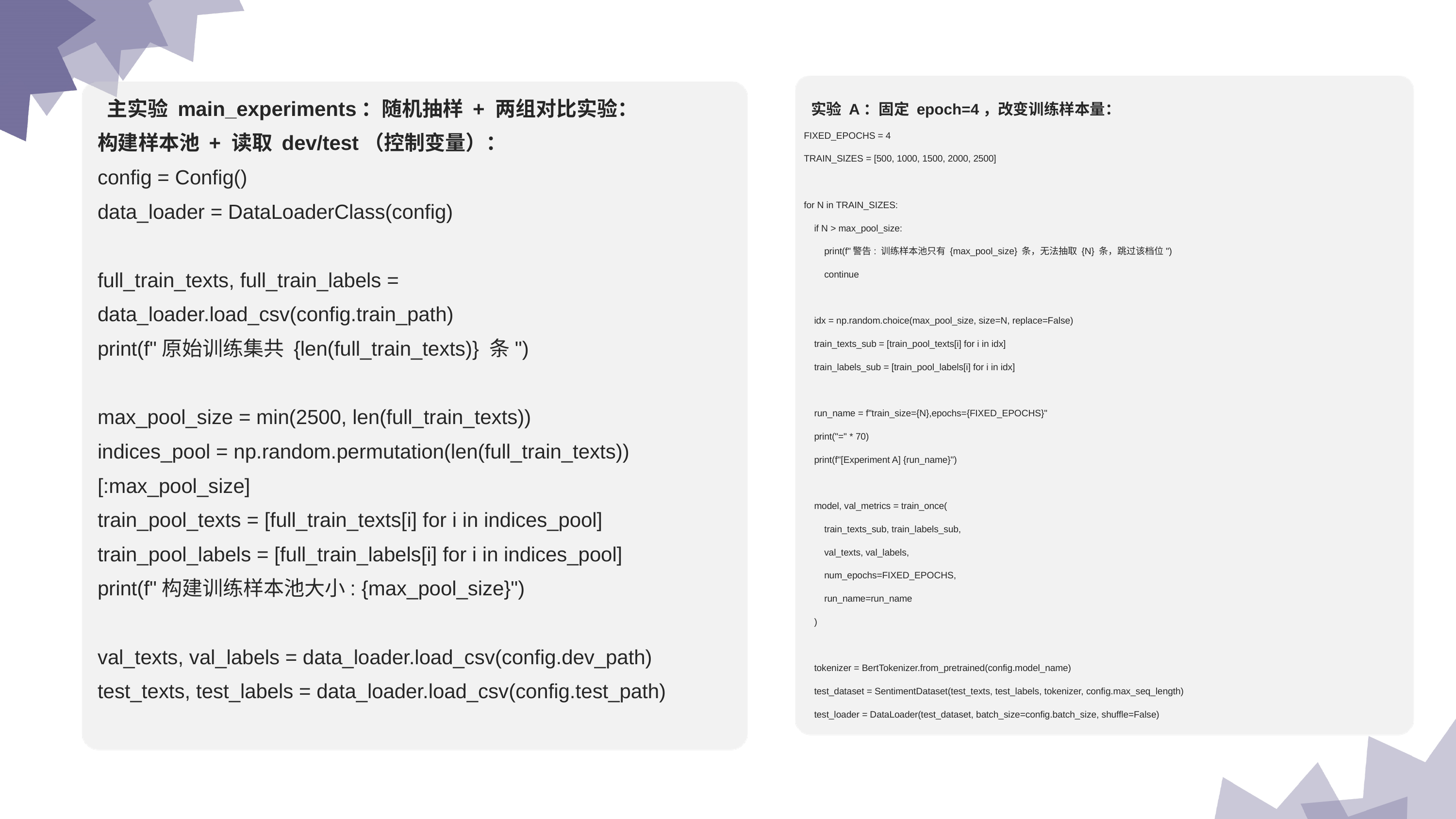

实验 A：固定 epoch=4，改变训练样本量：
FIXED_EPOCHS = 4
TRAIN_SIZES = [500, 1000, 1500, 2000, 2500]

for N in TRAIN_SIZES:
    if N > max_pool_size:
        print(f"警告: 训练样本池只有 {max_pool_size} 条，无法抽取 {N} 条，跳过该档位")
        continue

    idx = np.random.choice(max_pool_size, size=N, replace=False)
    train_texts_sub = [train_pool_texts[i] for i in idx]
    train_labels_sub = [train_pool_labels[i] for i in idx]

    run_name = f"train_size={N},epochs={FIXED_EPOCHS}"
    print("=" * 70)
    print(f"[Experiment A] {run_name}")

    model, val_metrics = train_once(
        train_texts_sub, train_labels_sub,
        val_texts, val_labels,
        num_epochs=FIXED_EPOCHS,
        run_name=run_name
    )

    tokenizer = BertTokenizer.from_pretrained(config.model_name)
    test_dataset = SentimentDataset(test_texts, test_labels, tokenizer, config.max_seq_length)
    test_loader = DataLoader(test_dataset, batch_size=config.batch_size, shuffle=False)

 主实验 main_experiments：随机抽样 + 两组对比实验：
构建样本池 + 读取 dev/test（控制变量）：
config = Config()
data_loader = DataLoaderClass(config)

full_train_texts, full_train_labels = data_loader.load_csv(config.train_path)
print(f"原始训练集共 {len(full_train_texts)} 条")

max_pool_size = min(2500, len(full_train_texts))
indices_pool = np.random.permutation(len(full_train_texts))[:max_pool_size]
train_pool_texts = [full_train_texts[i] for i in indices_pool]
train_pool_labels = [full_train_labels[i] for i in indices_pool]
print(f"构建训练样本池大小: {max_pool_size}")

val_texts, val_labels = data_loader.load_csv(config.dev_path)
test_texts, test_labels = data_loader.load_csv(config.test_path)